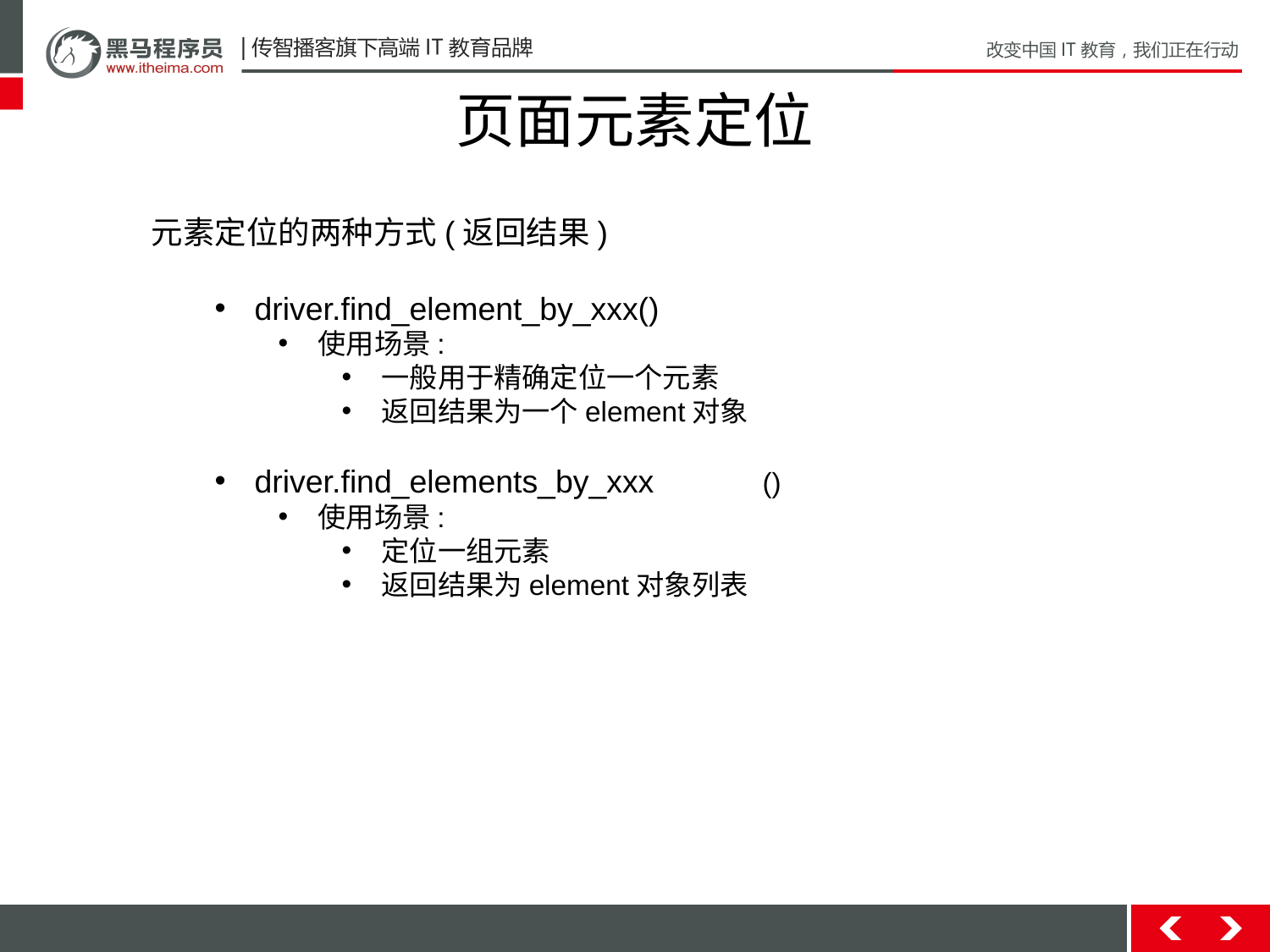

# 页面元素定位
元素定位的两种方式(返回结果)

driver.find_element_by_xxx()
使用场景:
一般用于精确定位一个元素
返回结果为一个element对象

driver.find_elements_by_xxx	()
使用场景:
定位一组元素
返回结果为element对象列表